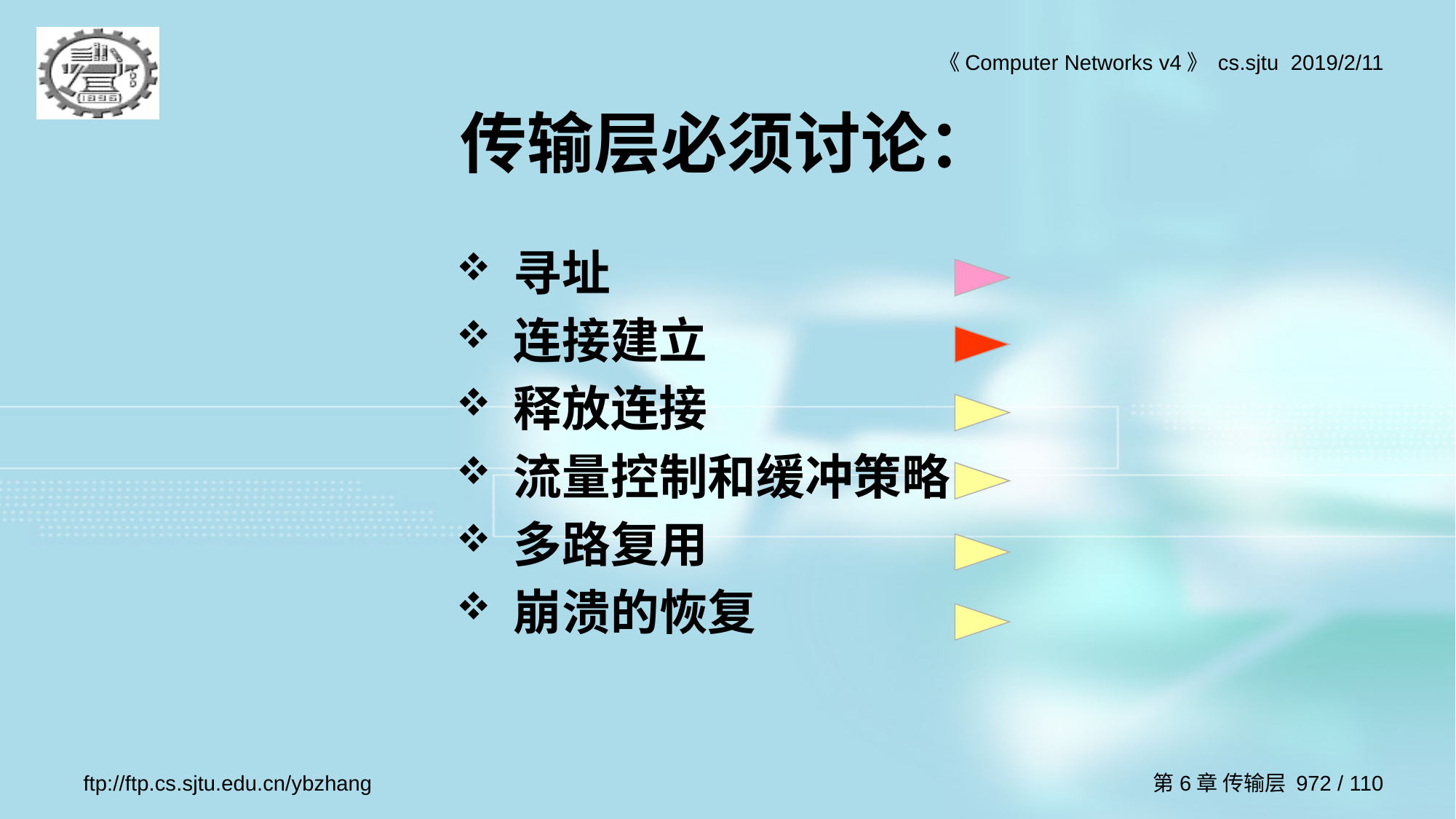

# 传输层必须讨论：
寻址
连接建立
释放连接
流量控制和缓冲策略
多路复用
崩溃的恢复